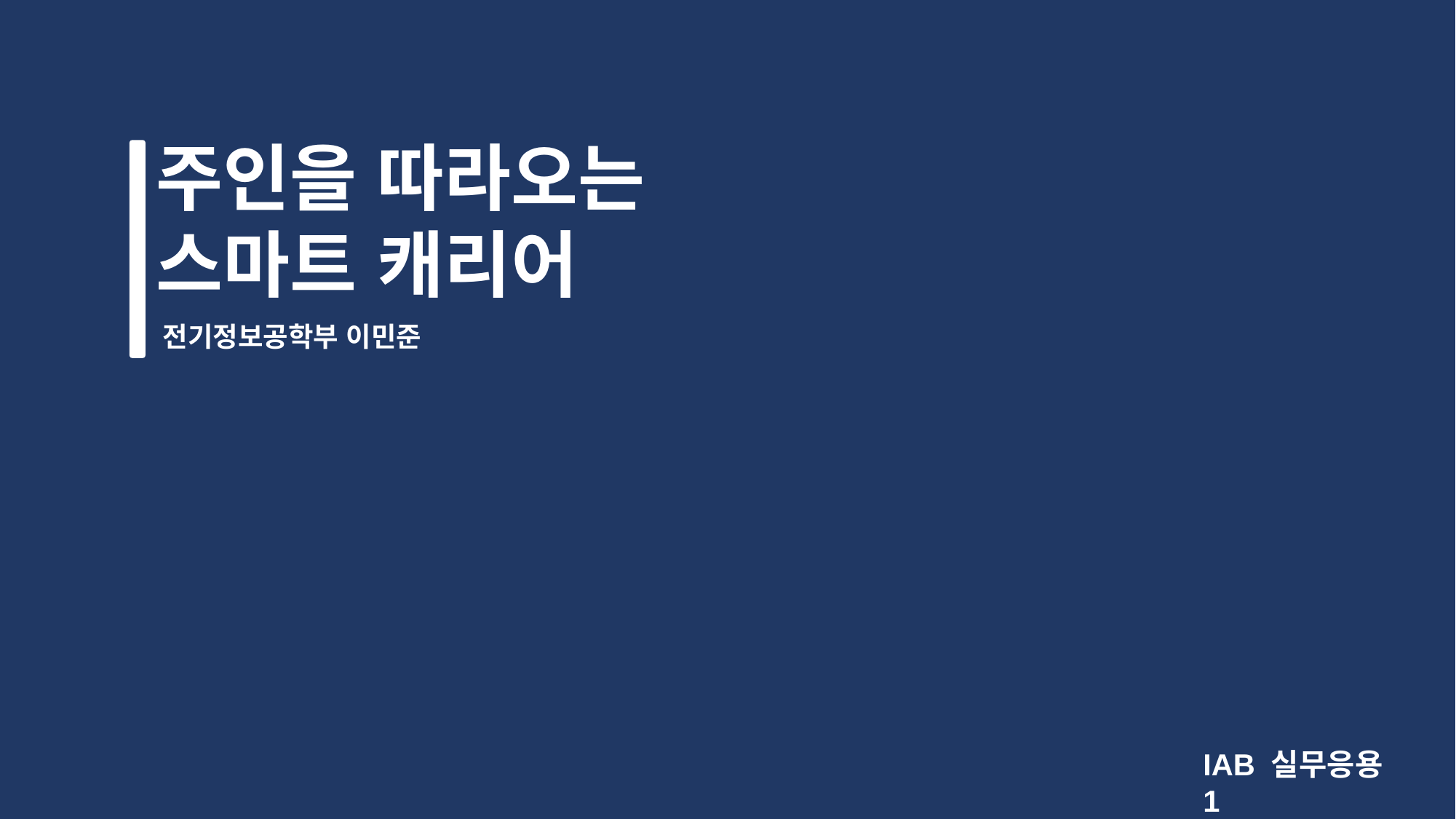

주인을 따라오는
스마트 캐리어

전기정보공학부 이민준
IAB 실무응용1